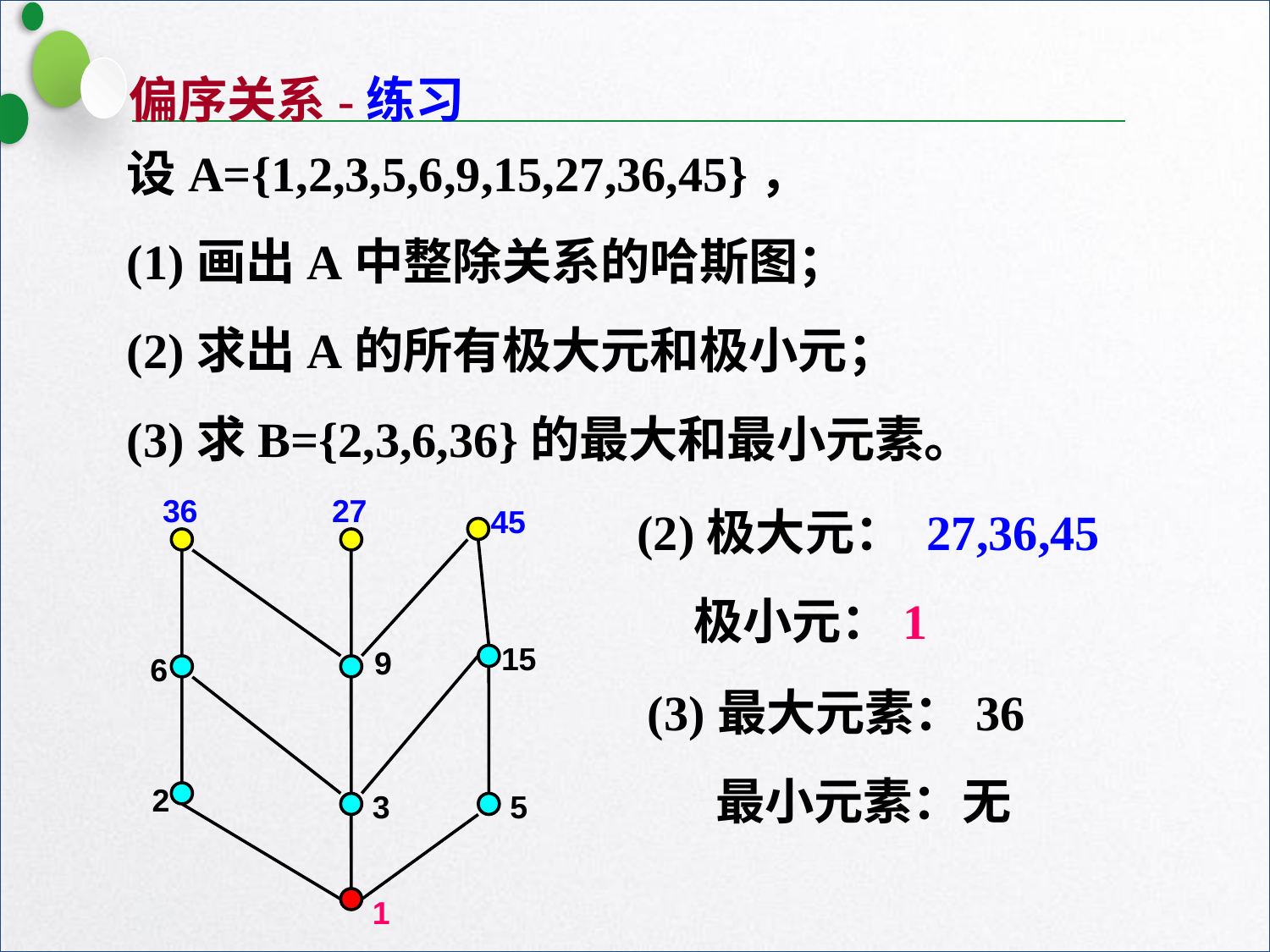

偏序关系-练习
设A={1,2,3,5,6,9,15,27,36,45}，
(1)画出A中整除关系的哈斯图；
(2)求出A的所有极大元和极小元；
(3)求B={2,3,6,36}的最大和最小元素。
36
27
45

15
9
6

2
3
5

1

(2)极大元： 27,36,45
    极小元：1

(3)最大元素：36
     最小元素：无